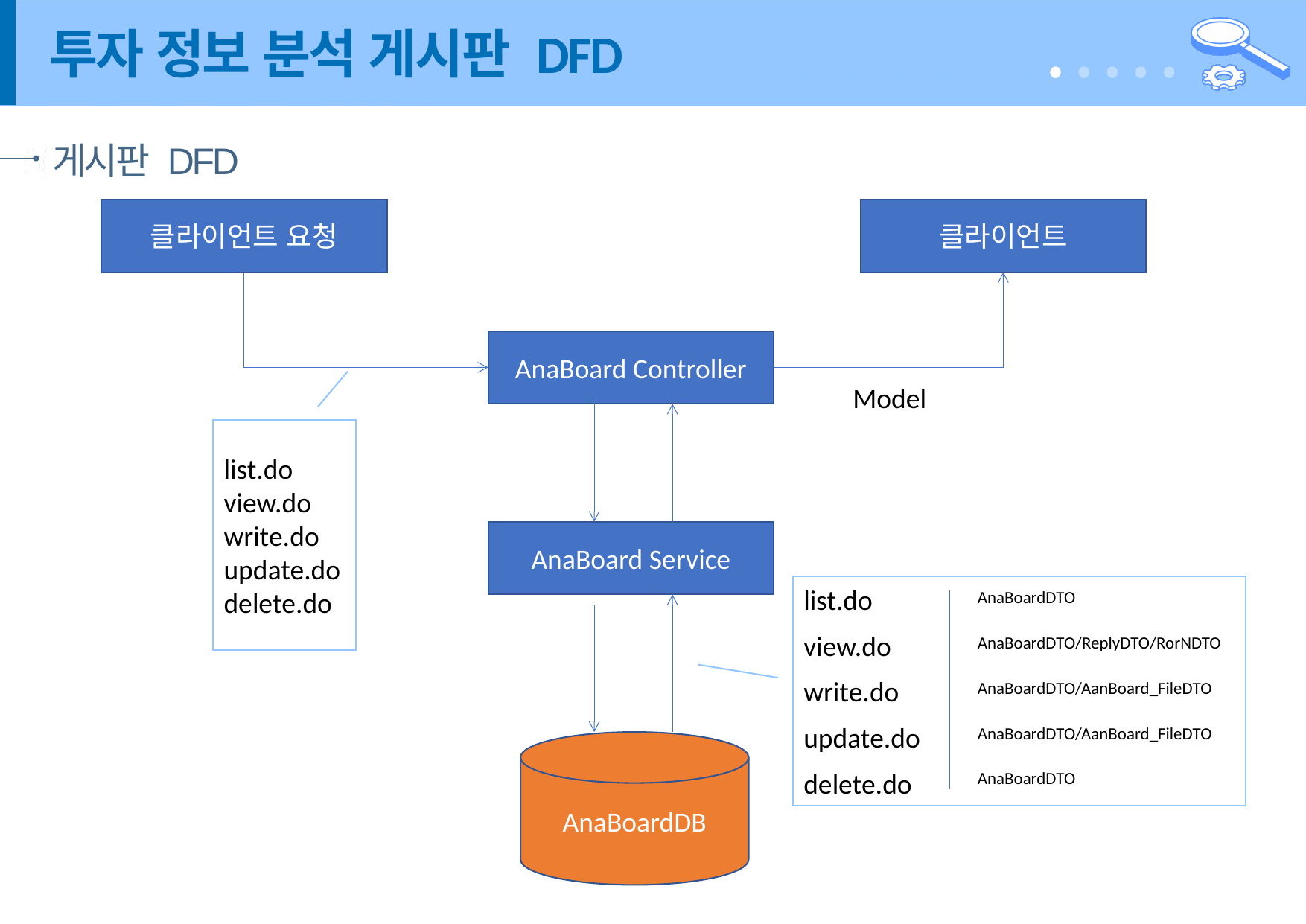

# 투자 정보 분석 게시판 DFD
게시판 DFD
클라이언트 요청
클라이언트
AnaBoard Controller
AnaBoard Service
AnaBoardDB
Model
list.do
view.do
write.do
update.do
delete.do
list.do
view.do
write.do
update.do
delete.do
AnaBoardDTO
AnaBoardDTO/ReplyDTO/RorNDTO
AnaBoardDTO/AanBoard_FileDTO
AnaBoardDTO/AanBoard_FileDTO
AnaBoardDTO